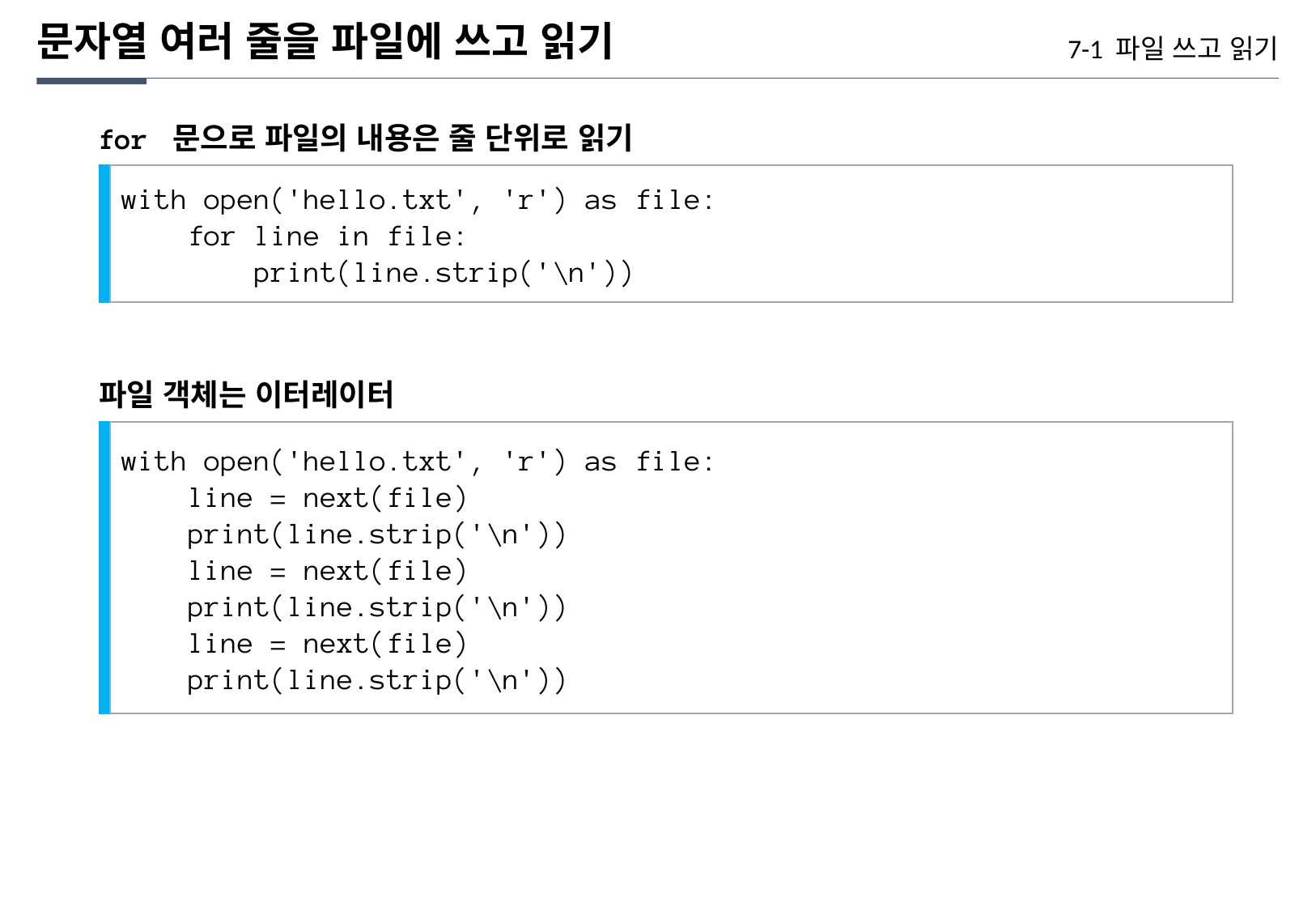

문자열 여러 줄을 파일에 쓰고 읽기
7-1 파일 쓰고 읽기
for 문으로 파일의 내용은 줄 단위로 읽기

with open('hello.txt', 'r') as file:
    for line in file:
        print(line.strip('\n'))
파일 객체는 이터레이터

with open('hello.txt', 'r') as file:
    line = next(file)
    print(line.strip('\n'))
    line = next(file)
    print(line.strip('\n'))
    line = next(file)
    print(line.strip('\n'))